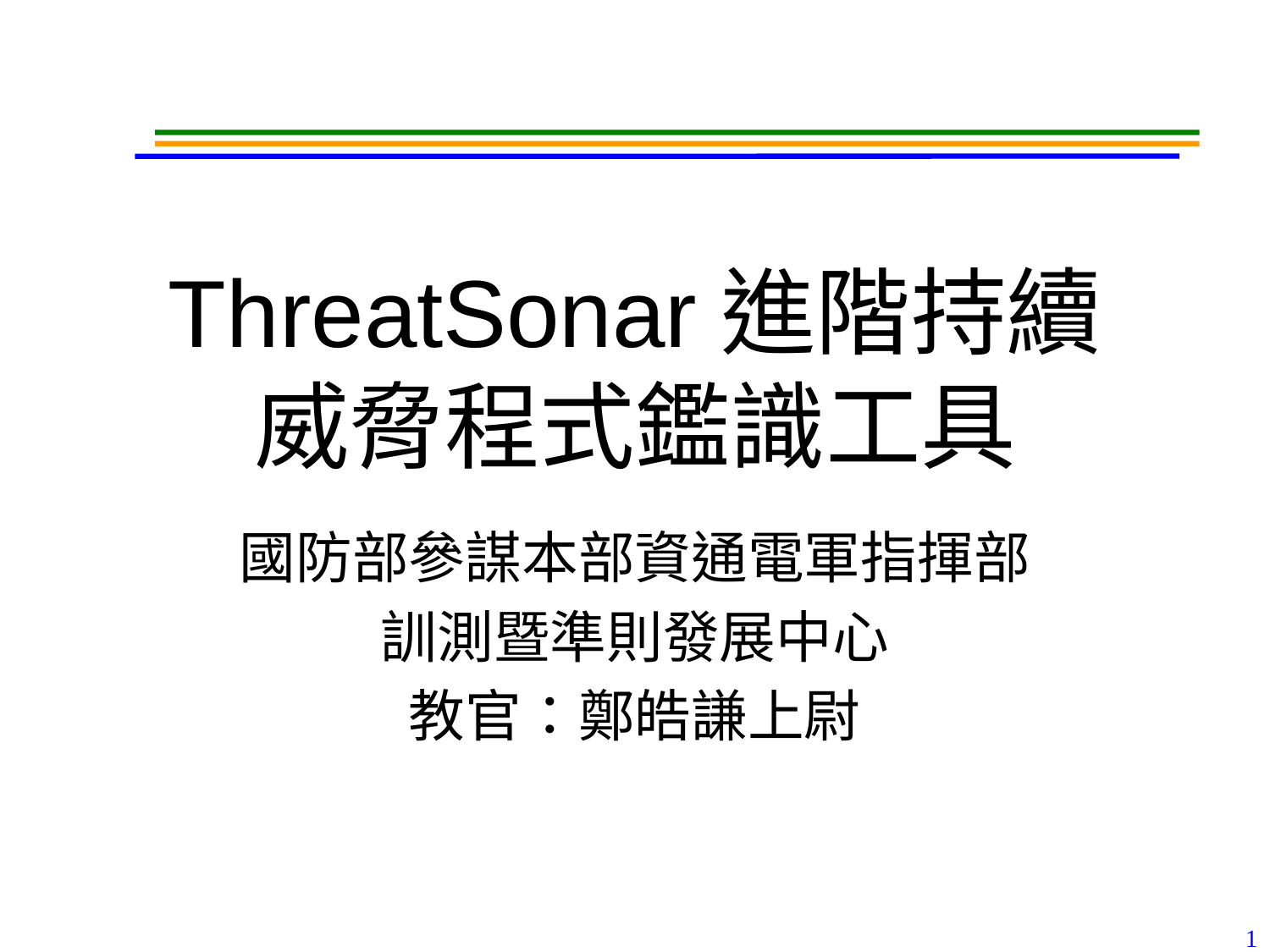

# ThreatSonar進階持續 威脅程式鑑識工具
國防部參謀本部資通電軍指揮部
訓測暨準則發展中心
教官：鄭皓謙上尉
1